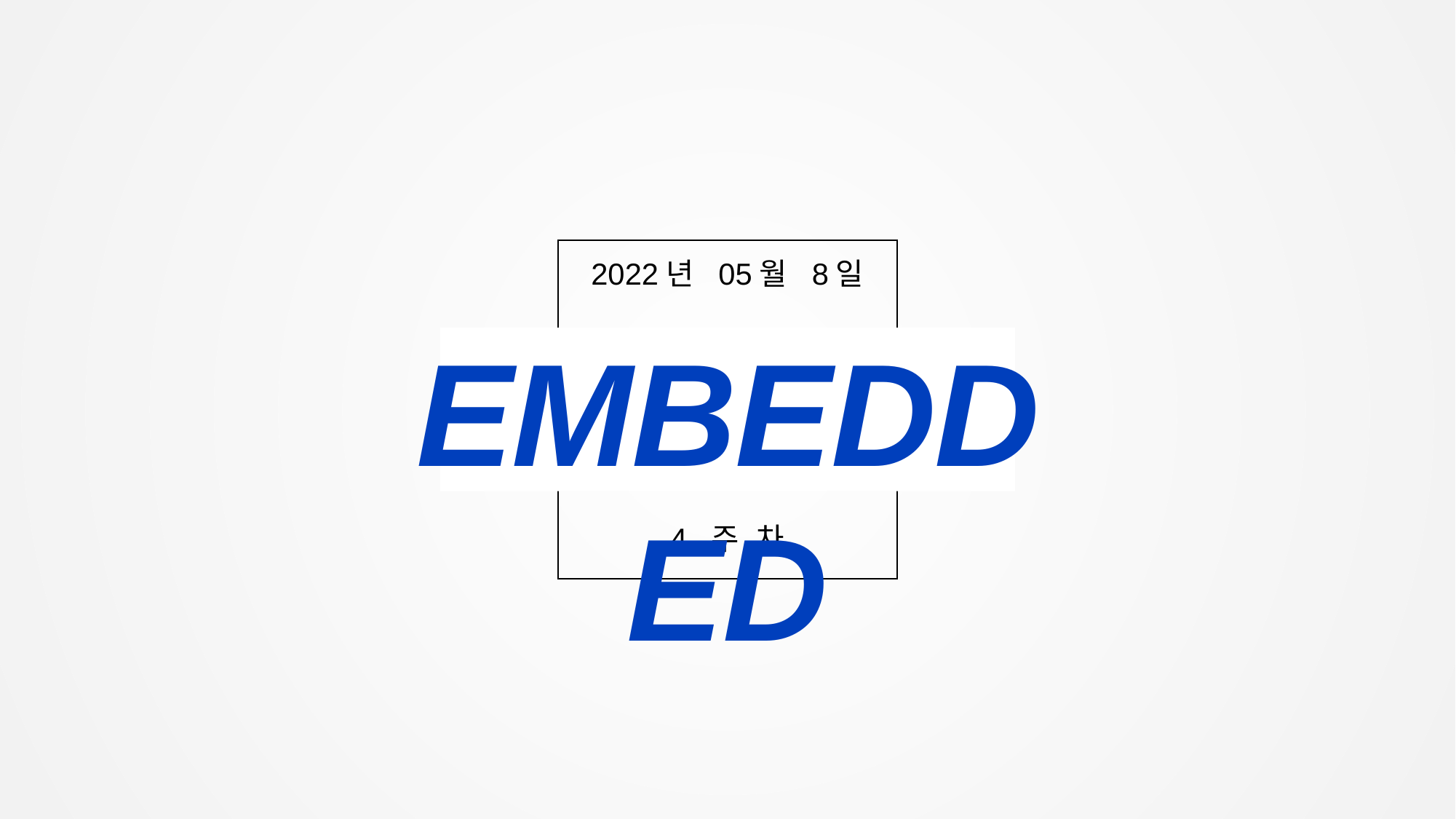

2022년  05월  8일
EMBEDDED

4  주  차